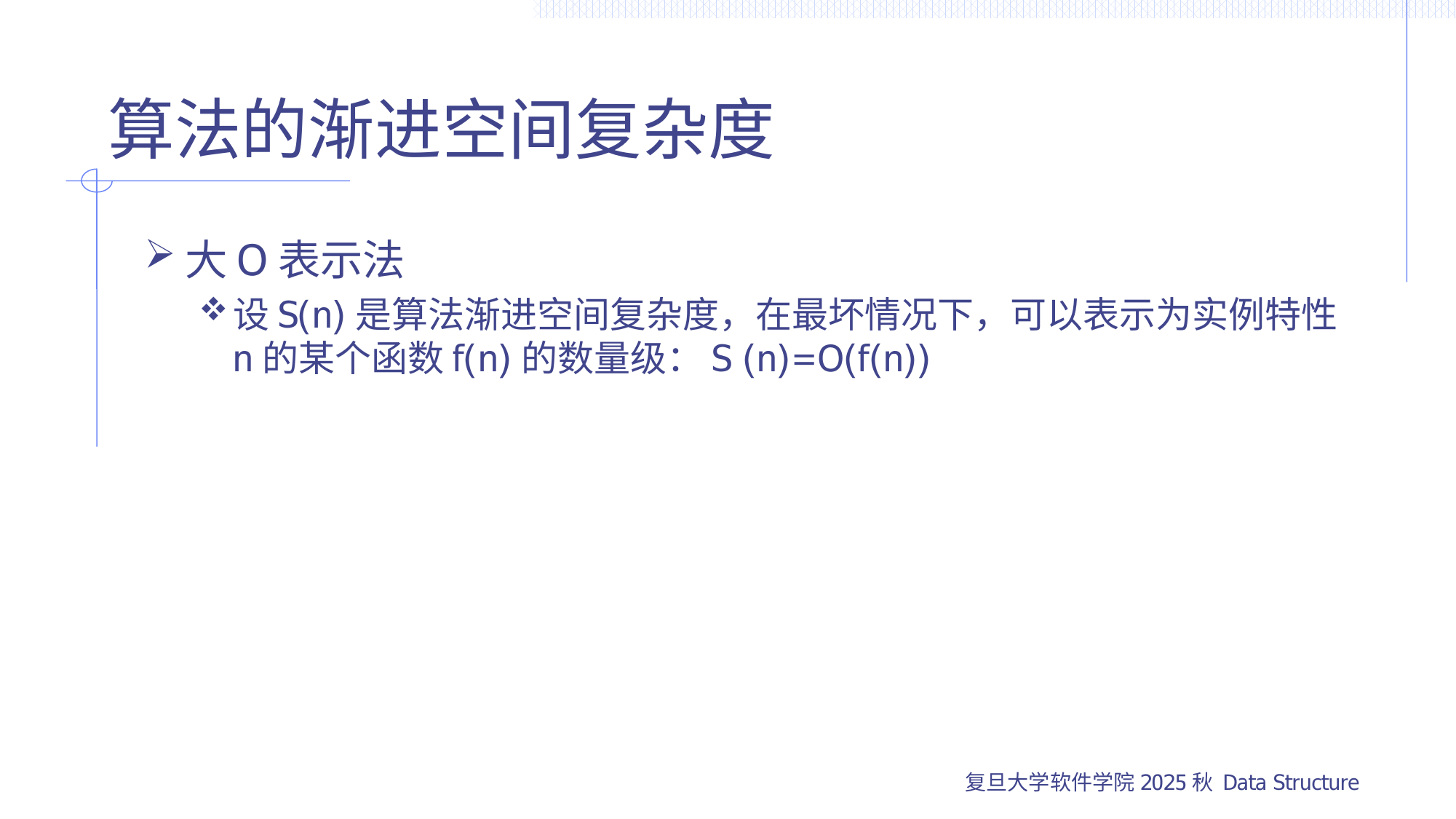

# 算法的渐进空间复杂度
大O表示法
设S(n)是算法渐进空间复杂度，在最坏情况下，可以表示为实例特性n的某个函数f(n)的数量级：S (n)=O(f(n))